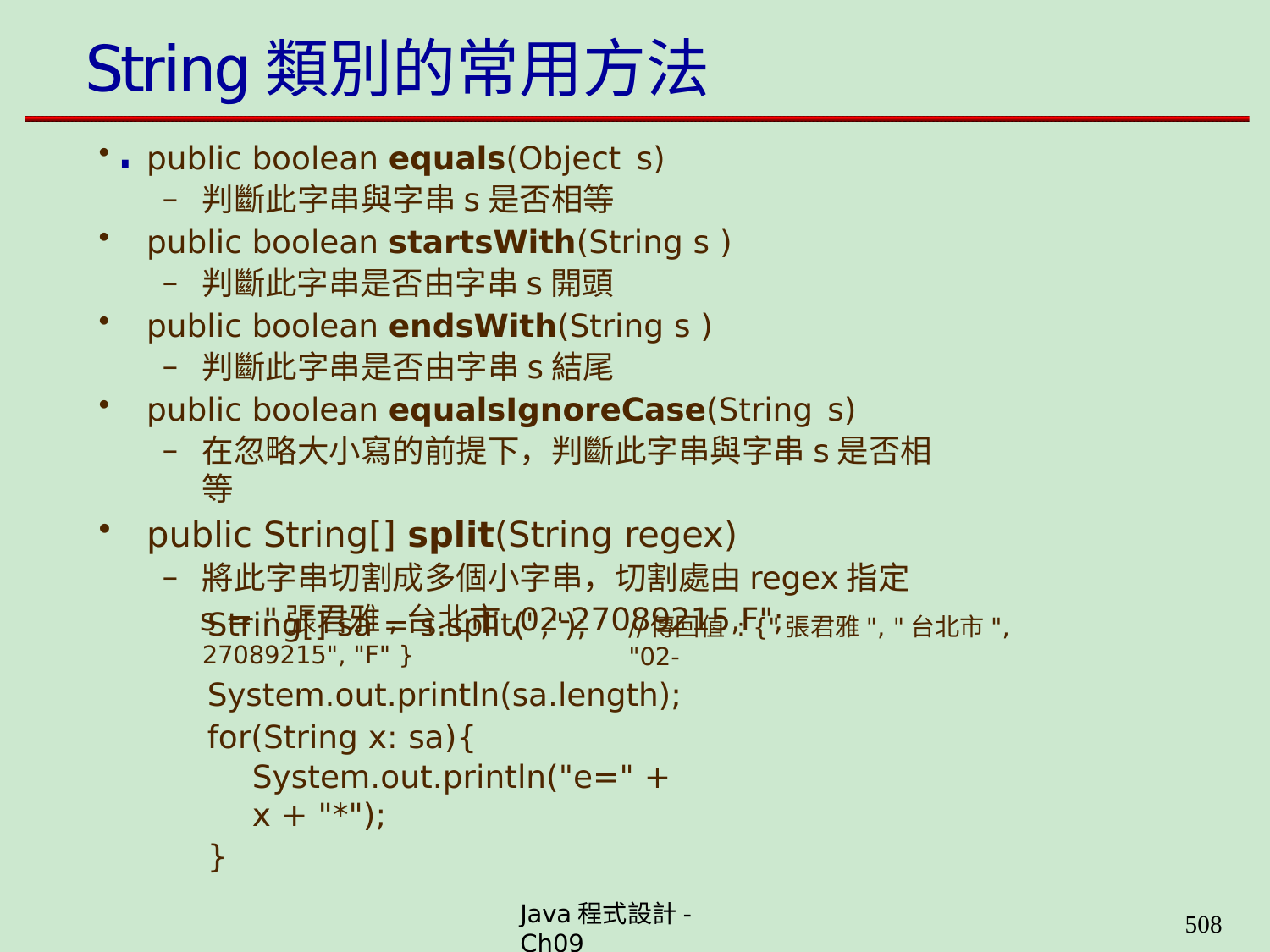

# String類別的常用方法 .
public boolean equals(Object s)
判斷此字串與字串s是否相等
public boolean startsWith(String s )
判斷此字串是否由字串s開頭
public boolean endsWith(String s )
判斷此字串是否由字串s結尾
public boolean equalsIgnoreCase(String s)
在忽略大小寫的前提下，判斷此字串與字串s是否相等
public String[] split(String regex)
將此字串切割成多個小字串，切割處由regex指定
s = "張君雅,台北市,02-27089215,F";
String[] sa = s.split(",");
//傳回值 : {"張君雅", "台北市", "02-
27089215", "F" }
System.out.println(sa.length);  for(String x: sa){
System.out.println("e=" + x + "*");
}
Java程式設計-Ch09
508